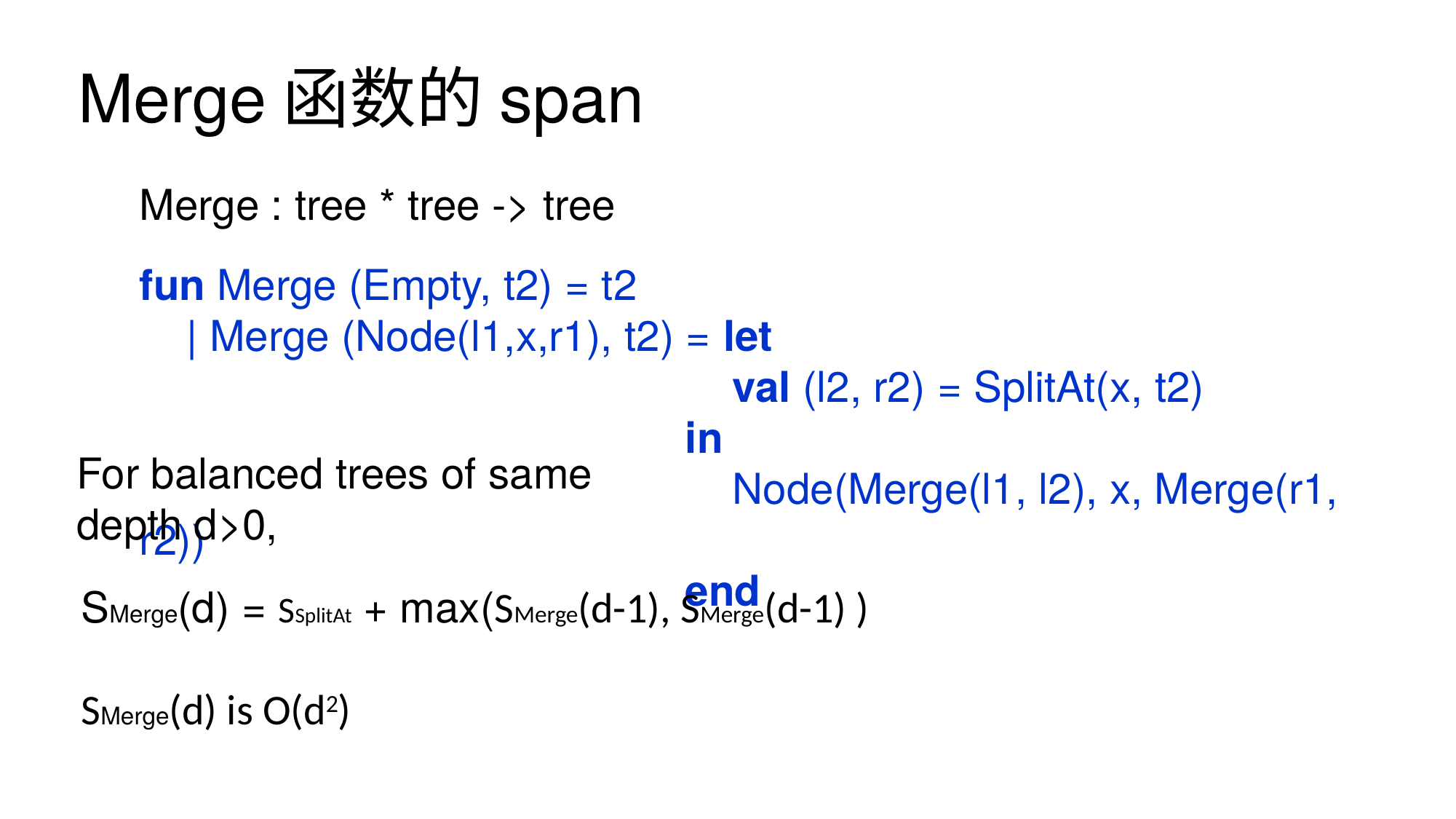

# Merge函数的span
Merge : tree * tree -> tree
fun Merge (Empty, t2) = t2
    | Merge (Node(l1,x,r1), t2) = let
					    val (l2, r2) = SplitAt(x, t2)
					in
					    Node(Merge(l1, l2), x, Merge(r1, r2))
					end
For balanced trees of same depth d>0,
SMerge(d) = SSplitAt + max(SMerge(d-1), SMerge(d-1) )

SMerge(d) is O(d2)